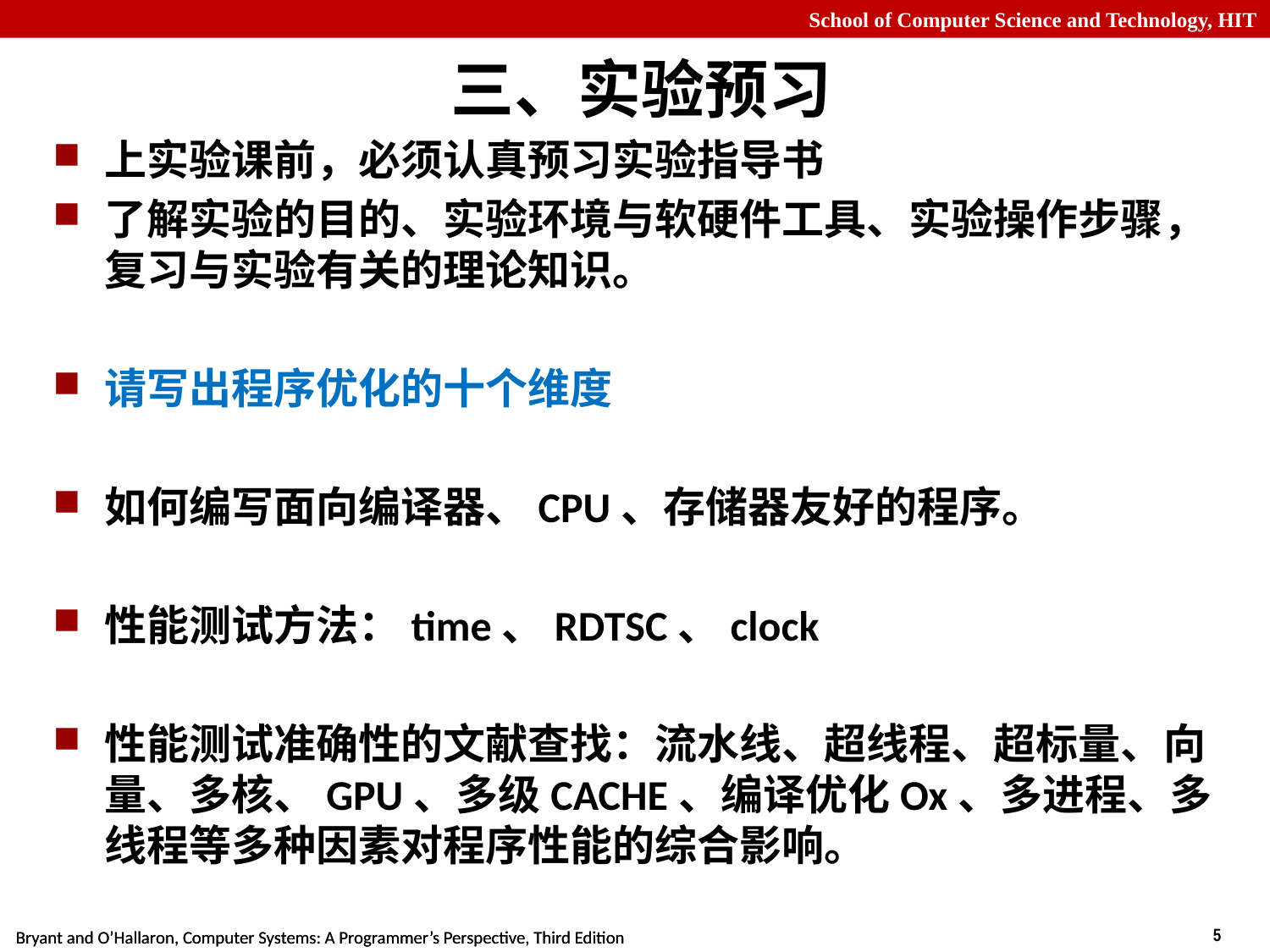

# 三、实验预习
上实验课前，必须认真预习实验指导书
了解实验的目的、实验环境与软硬件工具、实验操作步骤，复习与实验有关的理论知识。

请写出程序优化的十个维度

如何编写面向编译器、CPU、存储器友好的程序。

性能测试方法：time、RDTSC、clock

性能测试准确性的文献查找：流水线、超线程、超标量、向量、多核、GPU、多级CACHE、编译优化Ox、多进程、多线程等多种因素对程序性能的综合影响。